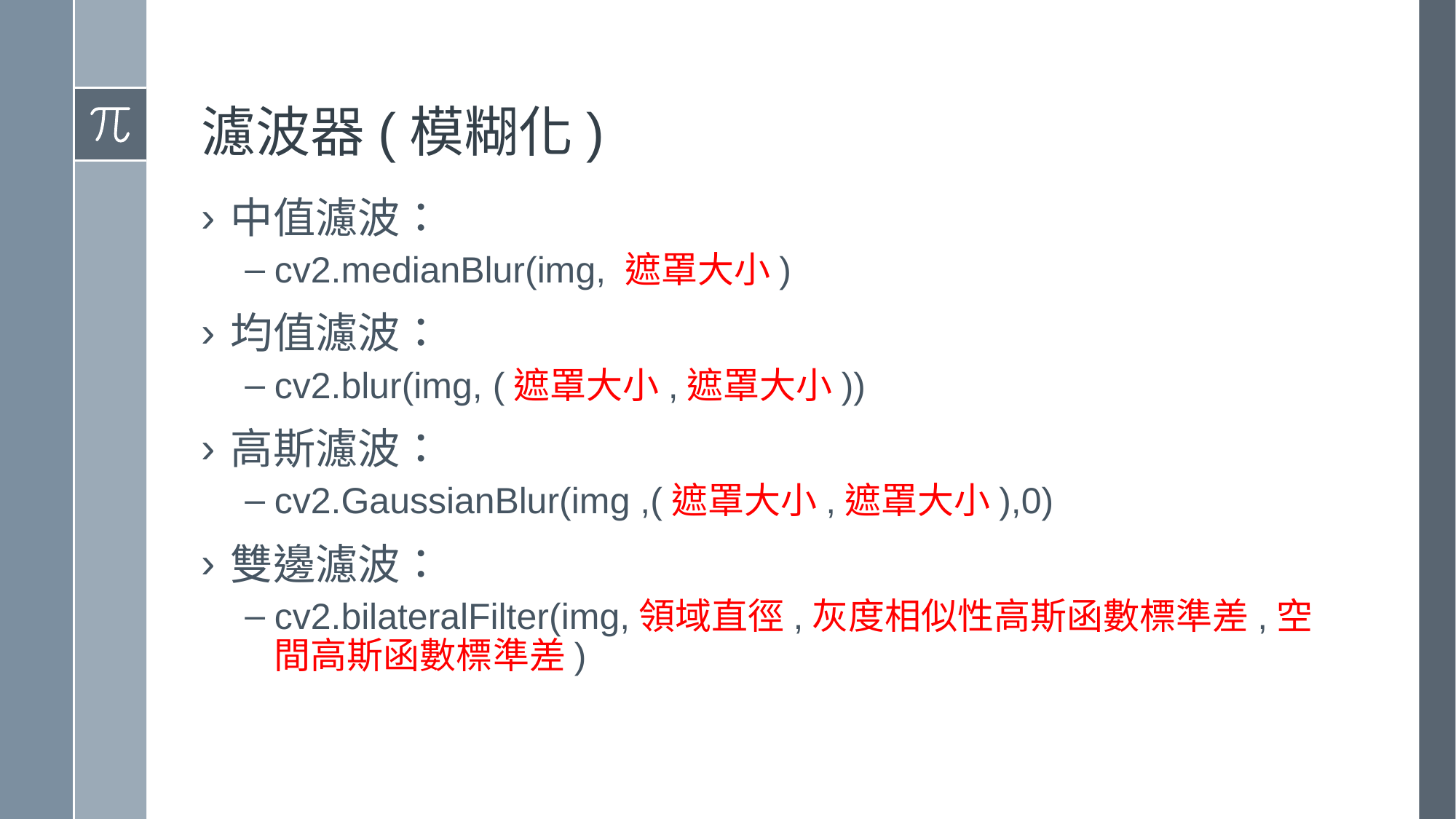

# 濾波器(模糊化)
中值濾波：
cv2.medianBlur(img, 遮罩大小)
均值濾波：
cv2.blur(img, (遮罩大小,遮罩大小))
高斯濾波：
cv2.GaussianBlur(img ,(遮罩大小,遮罩大小),0)
雙邊濾波：
cv2.bilateralFilter(img,領域直徑,灰度相似性高斯函數標準差,空間高斯函數標準差)